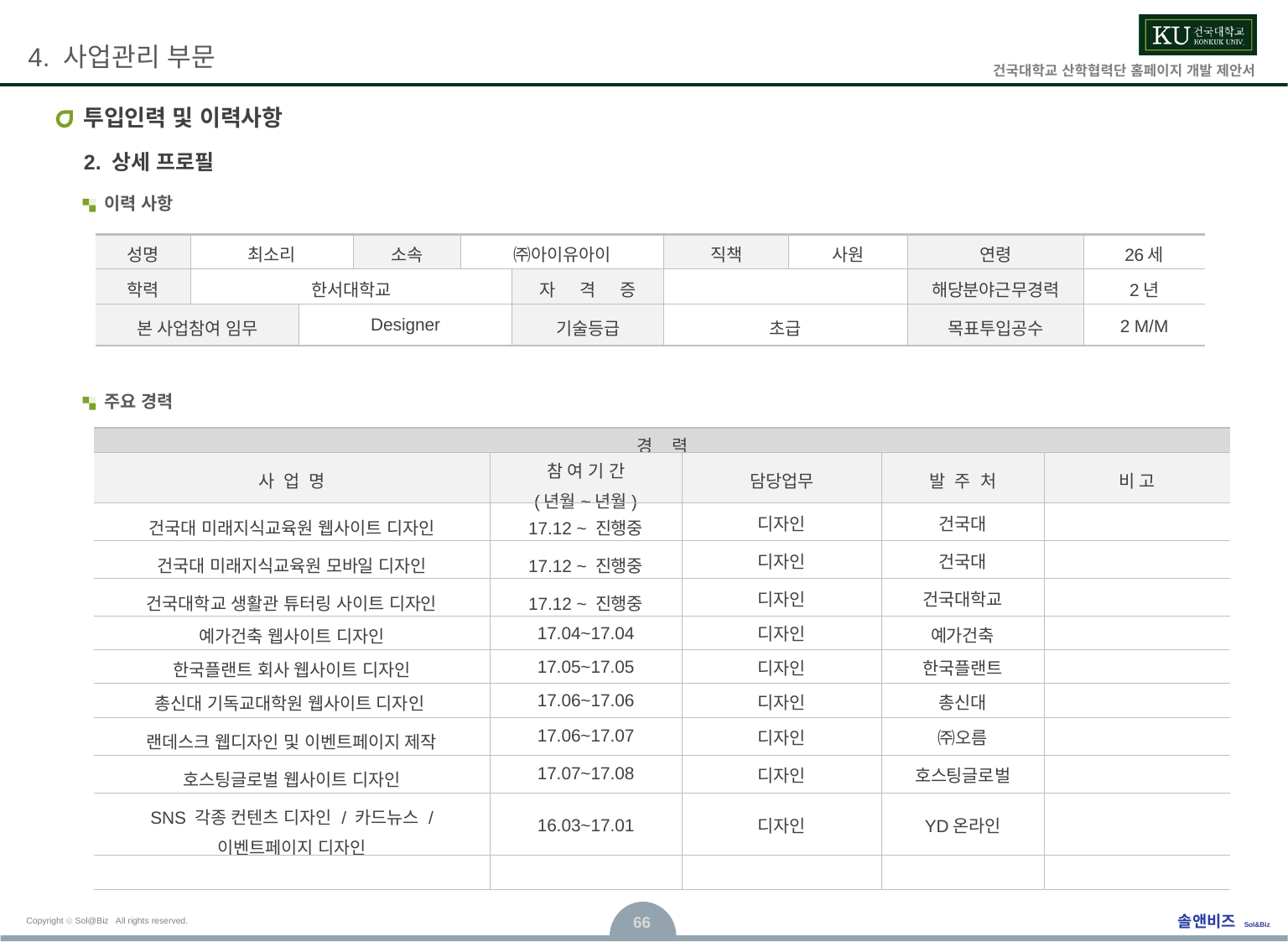

# 투입인력 및 이력사항
2. 상세 프로필
이력 사항

| 성명 | 최소리 |  | 소속 | ㈜아이유아이 |  | 직책 | 사원 | 연령 | 26세 |
| --- | --- | --- | --- | --- | --- | --- | --- | --- | --- |
| 학력 | 한서대학교 |  |  |  | 자 격 증 |  |  | 해당분야근무경력 | 2년 |
| 본 사업참여 임무 |  | Designer |  |  | 기술등급 | 초급 |  | 목표투입공수 | 2 M/M |
주요 경력

| 경 력 |  |  |  |  |
| --- | --- | --- | --- | --- |
| 사 업 명 | 참 여 기 간 (년월~년월) | 담당업무 | 발 주 처 | 비 고 |
| 건국대 미래지식교육원 웹사이트 디자인 | 17.12 ~ 진행중 | 디자인 | 건국대 |  |
| 건국대 미래지식교육원 모바일 디자인 | 17.12 ~ 진행중 | 디자인 | 건국대 |  |
| 건국대학교 생활관 튜터링 사이트 디자인 | 17.12 ~ 진행중 | 디자인 | 건국대학교 |  |
| 예가건축 웹사이트 디자인 | 17.04~17.04 | 디자인 | 예가건축 |  |
| 한국플랜트 회사 웹사이트 디자인 | 17.05~17.05 | 디자인 | 한국플랜트 |  |
| 총신대 기독교대학원 웹사이트 디자인 | 17.06~17.06 | 디자인 | 총신대 |  |
| 랜데스크 웹디자인 및 이벤트페이지 제작 | 17.06~17.07 | 디자인 | ㈜오름 |  |
| 호스팅글로벌 웹사이트 디자인 | 17.07~17.08 | 디자인 | 호스팅글로벌 |  |
| SNS 각종 컨텐츠 디자인 / 카드뉴스 / 이벤트페이지 디자인 | 16.03~17.01 | 디자인 | YD온라인 |  |
|  |  |  |  |  |